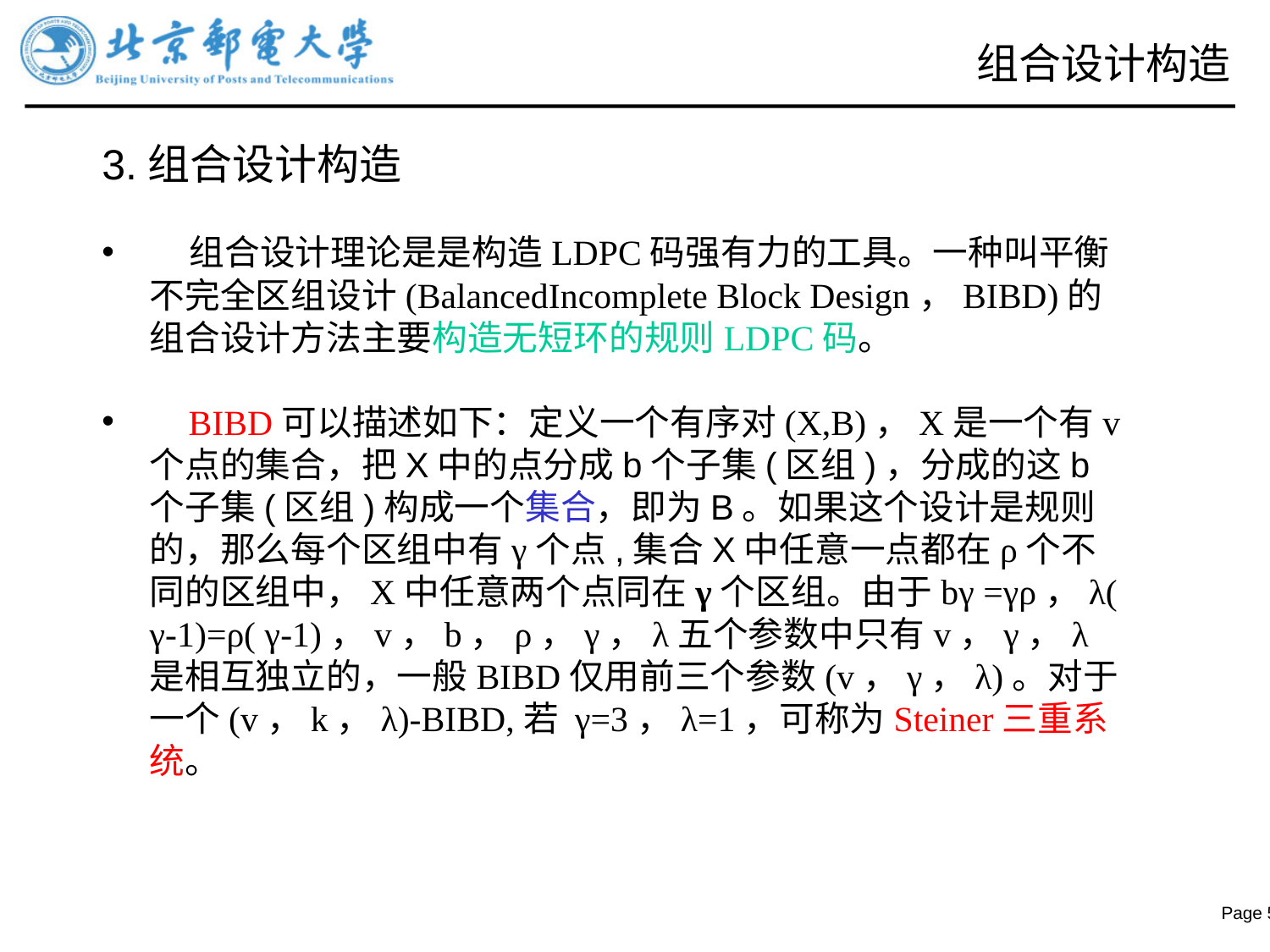

# 组合设计构造
3.组合设计构造

    组合设计理论是是构造LDPC码强有力的工具。一种叫平衡不完全区组设计(BalancedIncomplete Block Design，BIBD)的组合设计方法主要构造无短环的规则LDPC码。

    BIBD可以描述如下：定义一个有序对(X,B)，X是一个有v个点的集合，把X中的点分成b个子集(区组)，分成的这b个子集(区组)构成一个集合，即为B。如果这个设计是规则的，那么每个区组中有γ个点,集合X中任意一点都在ρ个不同的区组中，X中任意两个点同在γ个区组。由于bγ =γρ，λ( γ-1)=ρ( γ-1)，v，b，ρ，γ，λ五个参数中只有v，γ，λ是相互独立的，一般BIBD仅用前三个参数(v，γ，λ)。对于一个(v，k，λ)-BIBD,若 γ=3，λ=1，可称为Steiner三重系统。